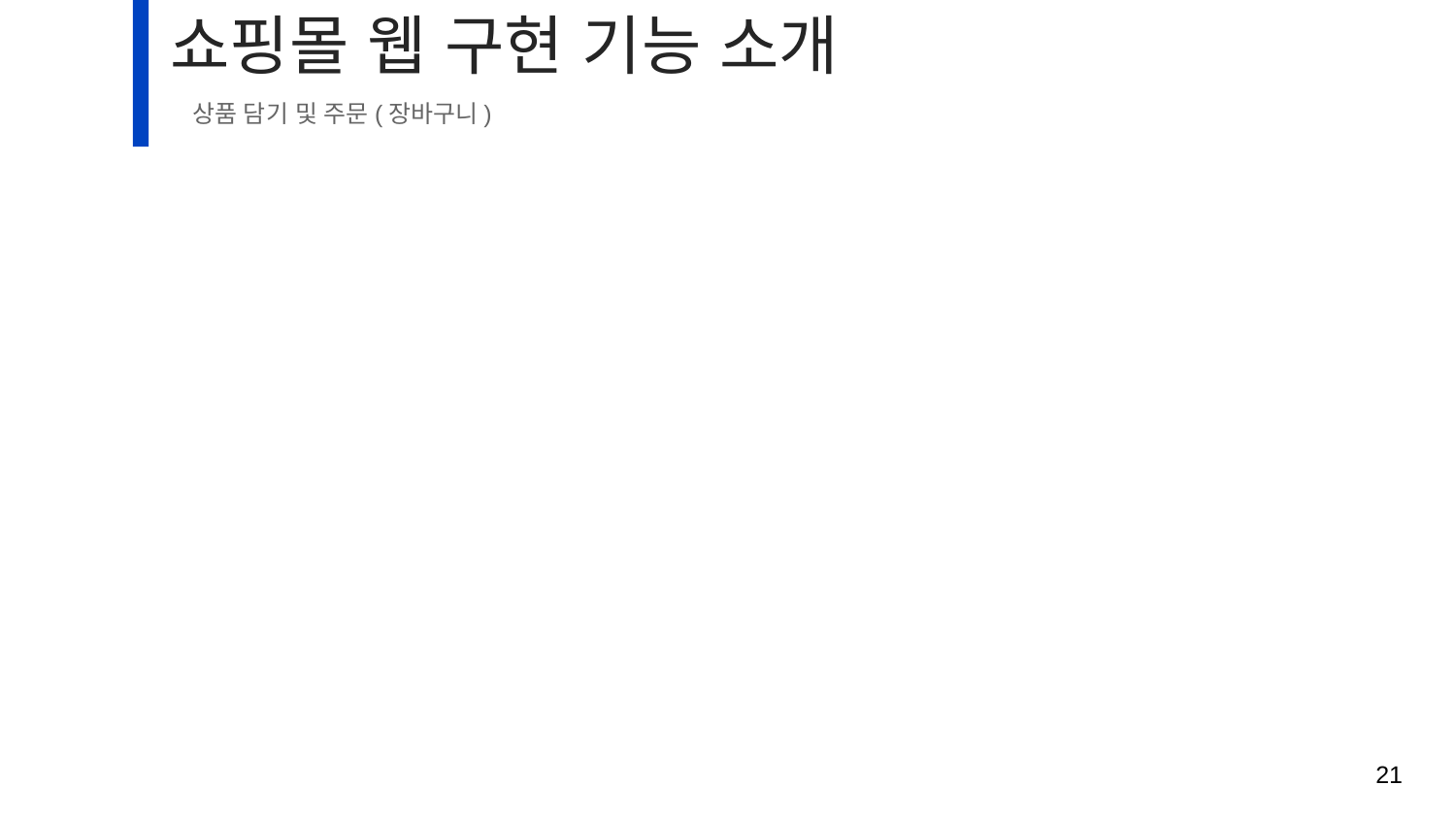

# 쇼핑몰 웹 구현 기능 소개
상품 담기 및 주문(장바구니)
21